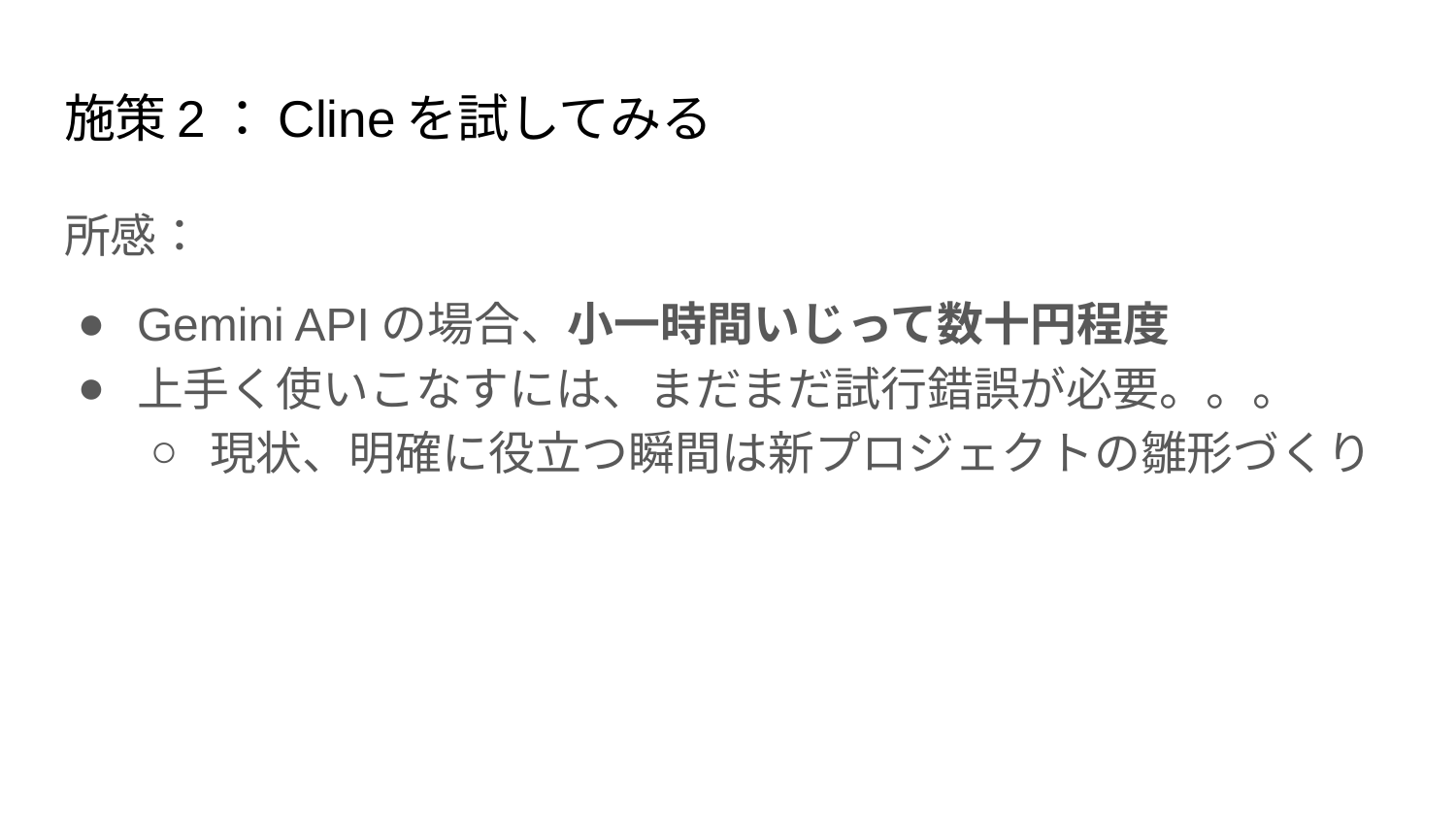

# 施策2：Clineを試してみる
所感：
Gemini APIの場合、小一時間いじって数十円程度
上手く使いこなすには、まだまだ試行錯誤が必要。。。
現状、明確に役立つ瞬間は新プロジェクトの雛形づくり